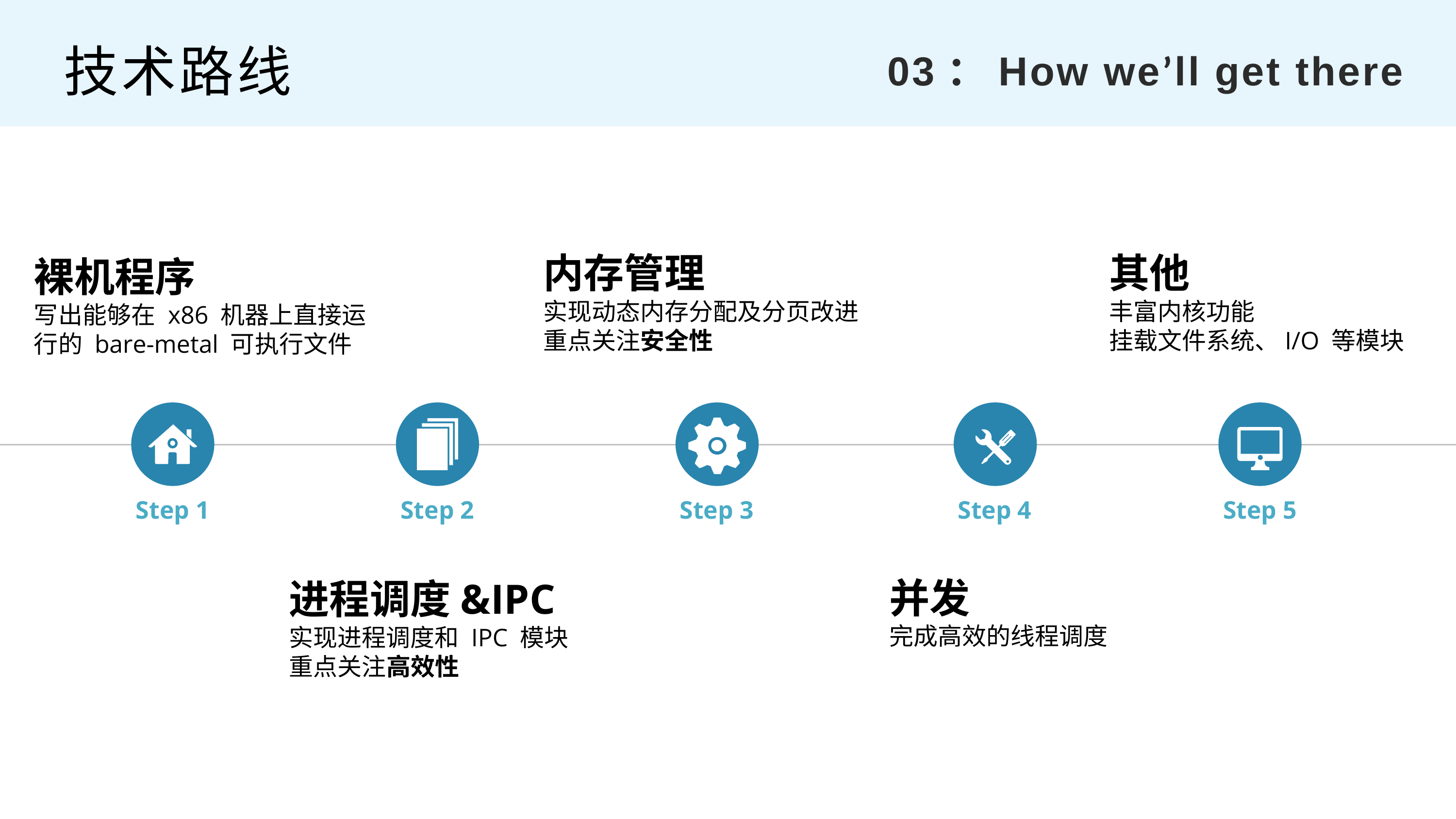

技术路线
03：How we’ll get there
内存管理
实现动态内存分配及分页改进
重点关注安全性
其他
丰富内核功能
挂载文件系统、I/O 等模块
裸机程序
写出能够在 x86 机器上直接运行的 bare-metal 可执行文件

Step 1
Step 2
Step 3
Step 4
Step 5
并发
完成高效的线程调度

进程调度&IPC
实现进程调度和 IPC 模块
重点关注高效性